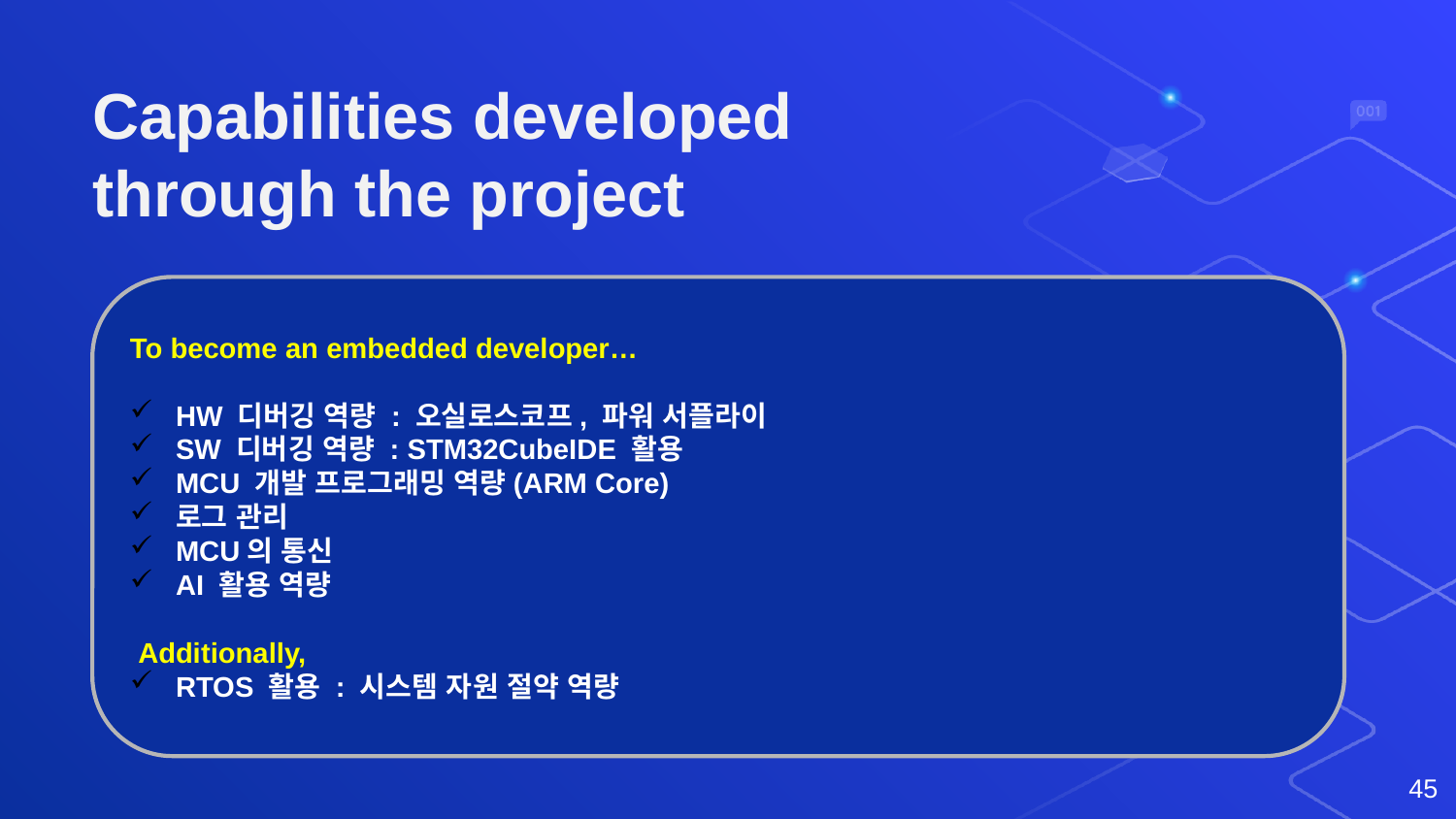

# Capabilities developed through the project

To become an embedded developer…

HW 디버깅 역량 : 오실로스코프, 파워 서플라이
SW 디버깅 역량 : STM32CubeIDE 활용
MCU 개발 프로그래밍 역량(ARM Core)
로그 관리
MCU의 통신
AI 활용 역량

 Additionally,
RTOS 활용 : 시스템 자원 절약 역량

45